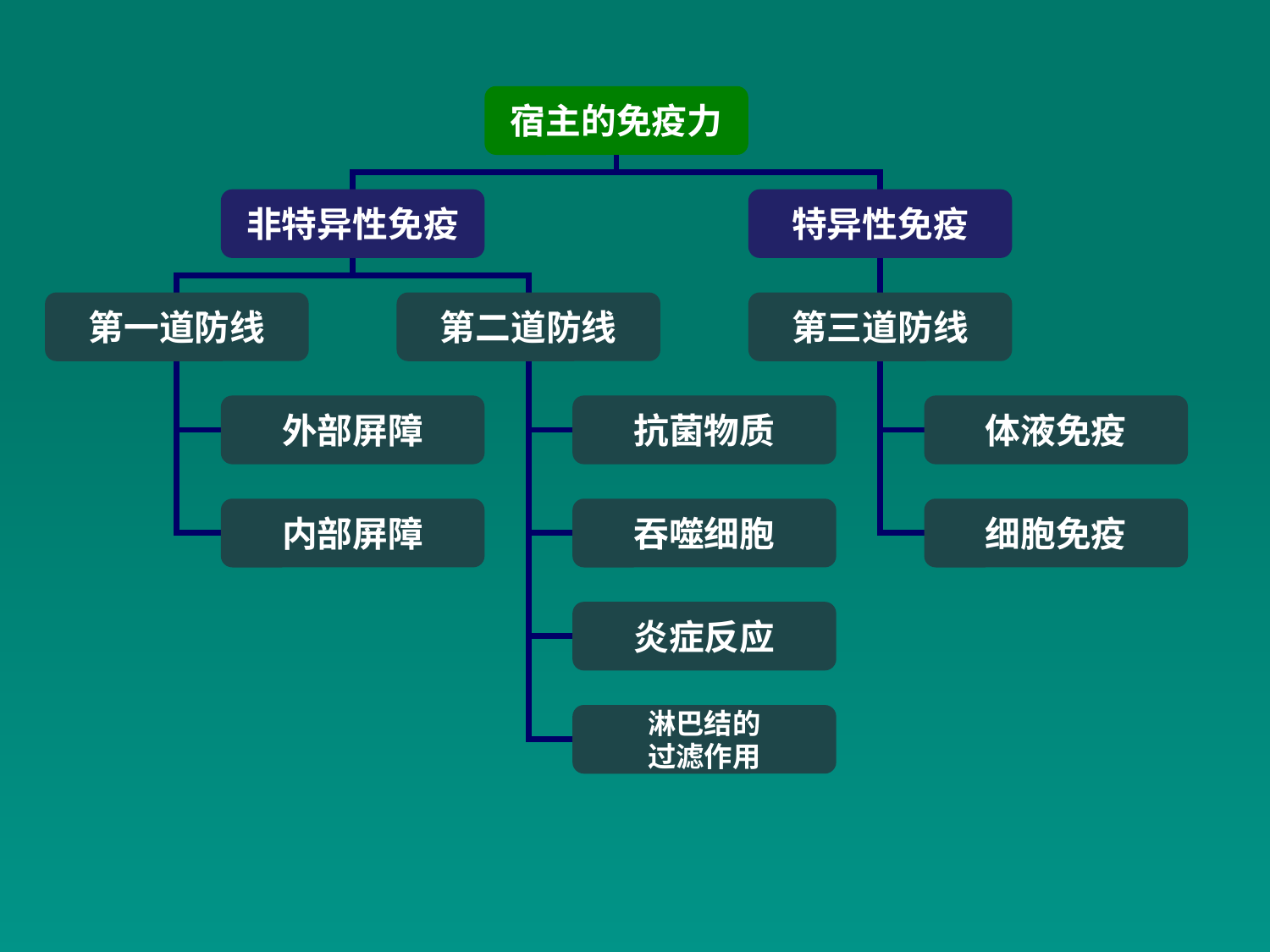

宿主的免疫力
非特异性免疫
特异性免疫
第一道防线
第二道防线
第三道防线
外部屏障
抗菌物质
体液免疫
内部屏障
吞噬细胞
细胞免疫
炎症反应
淋巴结的
过滤作用